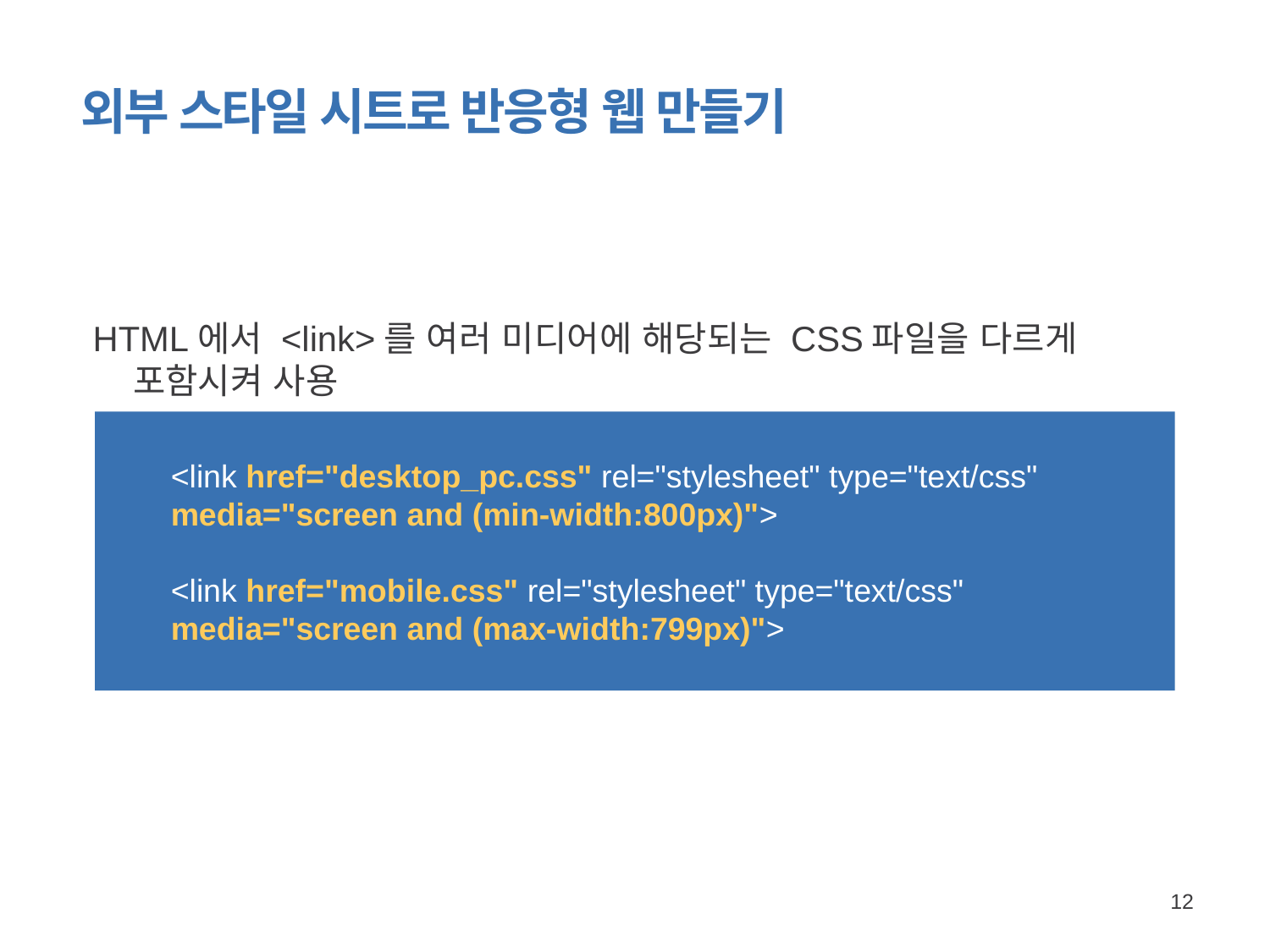

# 외부 스타일 시트로 반응형 웹 만들기
HTML에서 <link>를 여러 미디어에 해당되는 CSS파일을 다르게 포함시켜 사용

<link href="desktop_pc.css" rel="stylesheet" type="text/css" media="screen and (min-width:800px)">

<link href="mobile.css" rel="stylesheet" type="text/css" media="screen and (max-width:799px)">

12